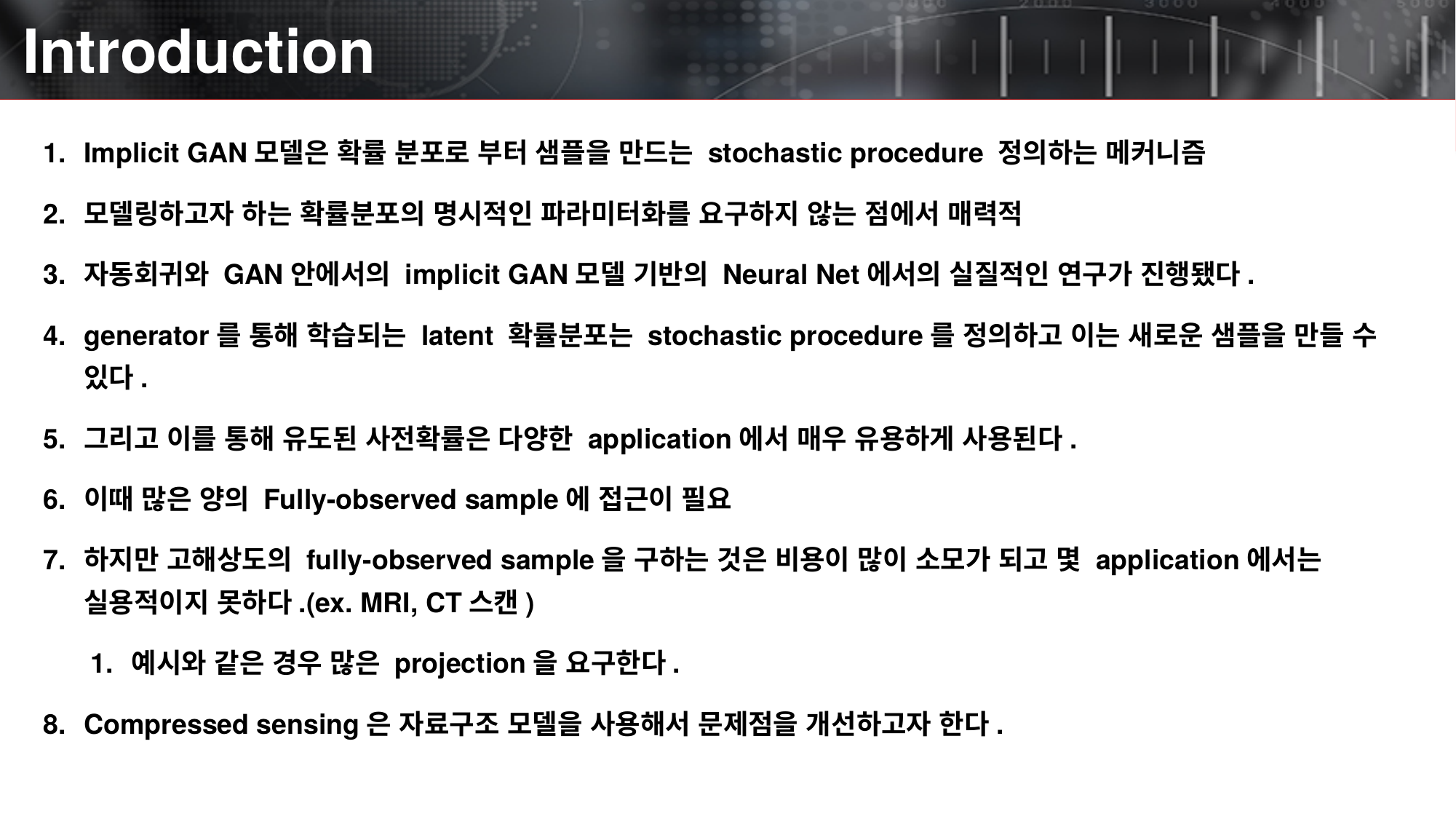

# Introduction
Implicit GAN모델은 확률 분포로 부터 샘플을 만드는 stochastic procedure 정의하는 메커니즘
모델링하고자 하는 확률분포의 명시적인 파라미터화를 요구하지 않는 점에서 매력적
자동회귀와 GAN안에서의 implicit GAN모델 기반의 Neural Net에서의 실질적인 연구가 진행됐다.
generator를 통해 학습되는 latent 확률분포는 stochastic procedure를 정의하고 이는 새로운 샘플을 만들 수 있다.
그리고 이를 통해 유도된 사전확률은 다양한 application에서 매우 유용하게 사용된다.
이때 많은 양의 Fully-observed sample에 접근이 필요
하지만 고해상도의 fully-observed sample을 구하는 것은 비용이 많이 소모가 되고 몇 application에서는 실용적이지 못하다.(ex. MRI, CT스캔)
예시와 같은 경우 많은 projection을 요구한다.
Compressed sensing은 자료구조 모델을 사용해서 문제점을 개선하고자 한다.